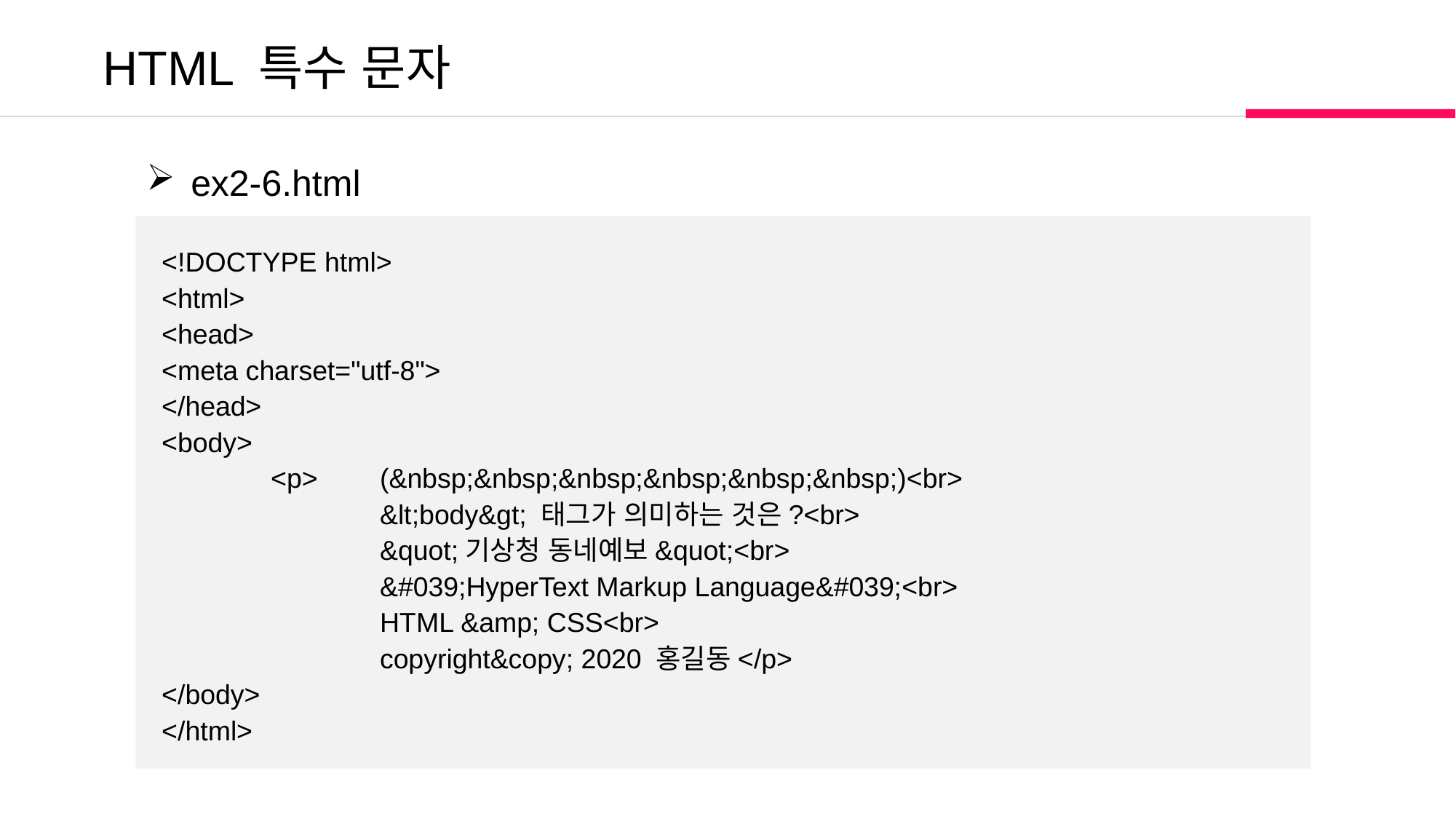

HTML 특수 문자

 ex2-6.html
<!DOCTYPE html>
<html>
<head>
<meta charset="utf-8">
</head>
<body>
	<p>	(&nbsp;&nbsp;&nbsp;&nbsp;&nbsp;&nbsp;)<br>
		&lt;body&gt; 태그가 의미하는 것은?<br>
		&quot;기상청 동네예보&quot;<br>
		&#039;HyperText Markup Language&#039;<br>
		HTML &amp; CSS<br>
		copyright&copy; 2020 홍길동</p>
</body>
</html>